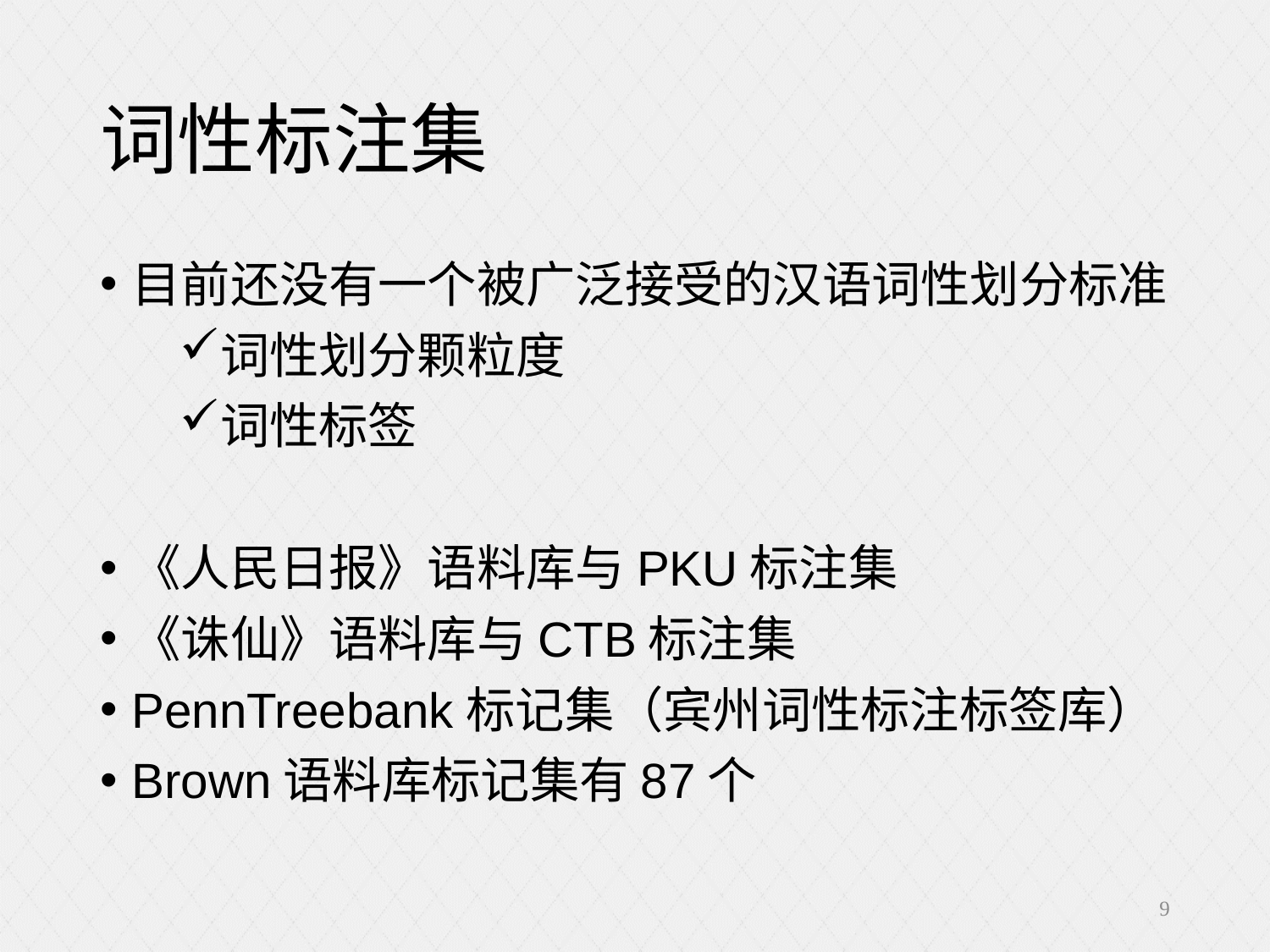

# 词性标注集
目前还没有一个被广泛接受的汉语词性划分标准
词性划分颗粒度
词性标签

《人民日报》语料库与PKU标注集
《诛仙》语料库与CTB标注集
PennTreebank标记集（宾州词性标注标签库）
Brown语料库标记集有87个

9